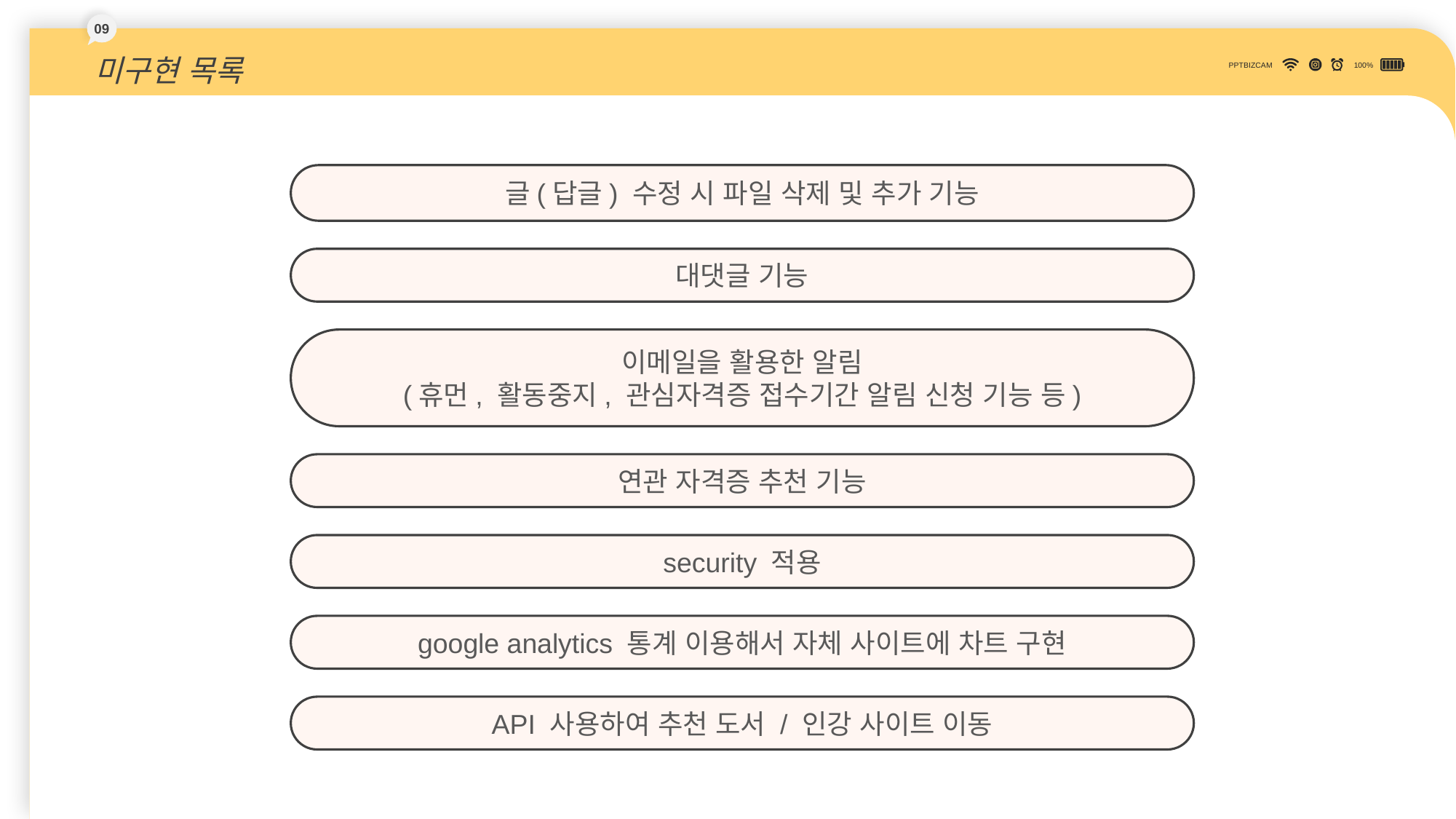

09
미구현 목록

PPTBIZCAM
100%

글(답글) 수정 시 파일 삭제 및 추가 기능
대댓글 기능
이메일을 활용한 알림
(휴먼, 활동중지, 관심자격증 접수기간 알림 신청 기능 등)
연관 자격증 추천 기능
security 적용
google analytics 통계 이용해서 자체 사이트에 차트 구현
API 사용하여 추천 도서 / 인강 사이트 이동
DOWN